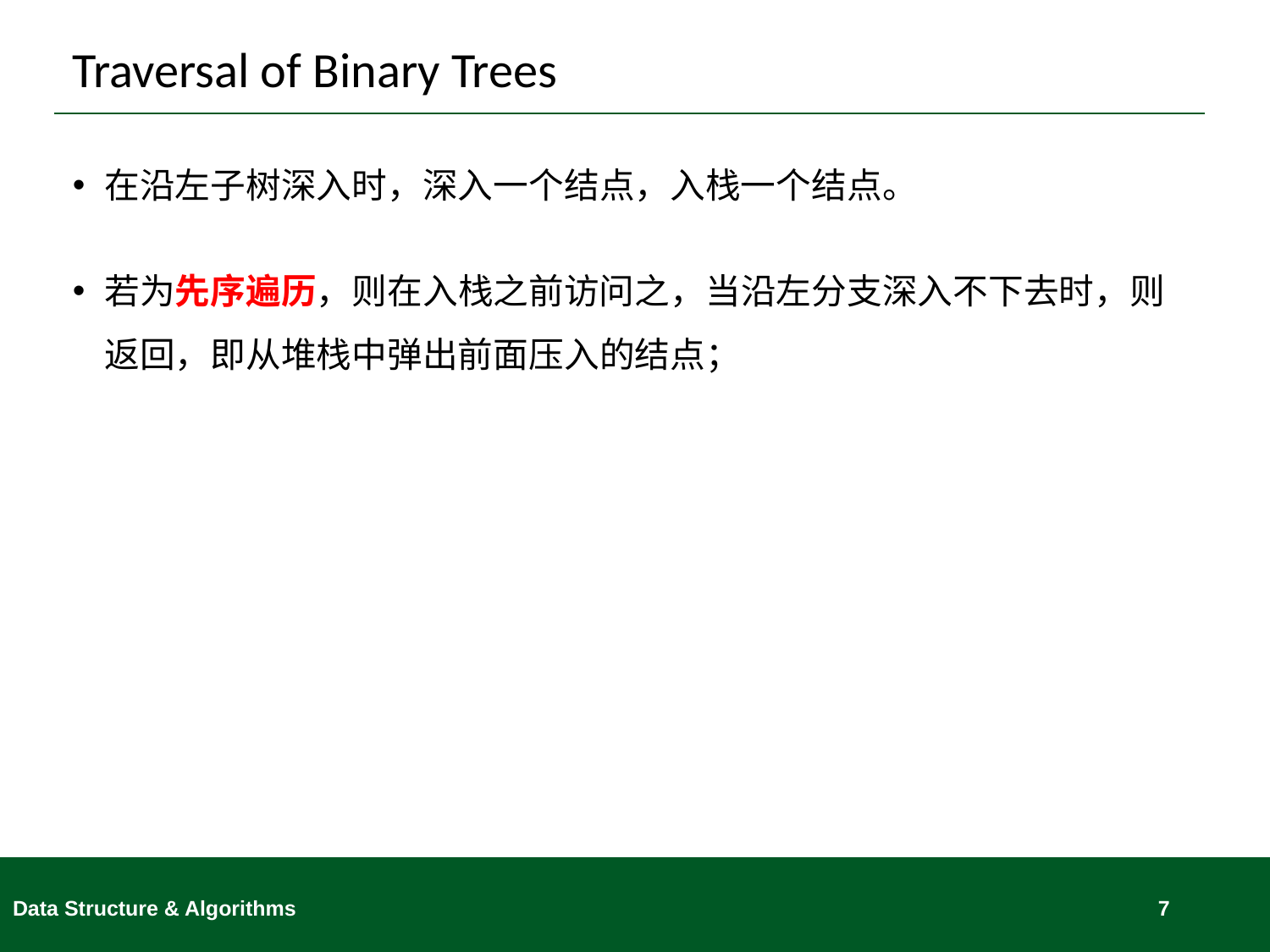

# Traversal of Binary Trees
在沿左子树深入时，深入一个结点，入栈一个结点。
若为先序遍历，则在入栈之前访问之，当沿左分支深入不下去时，则返回，即从堆栈中弹出前面压入的结点；

Data Structure & Algorithms
7